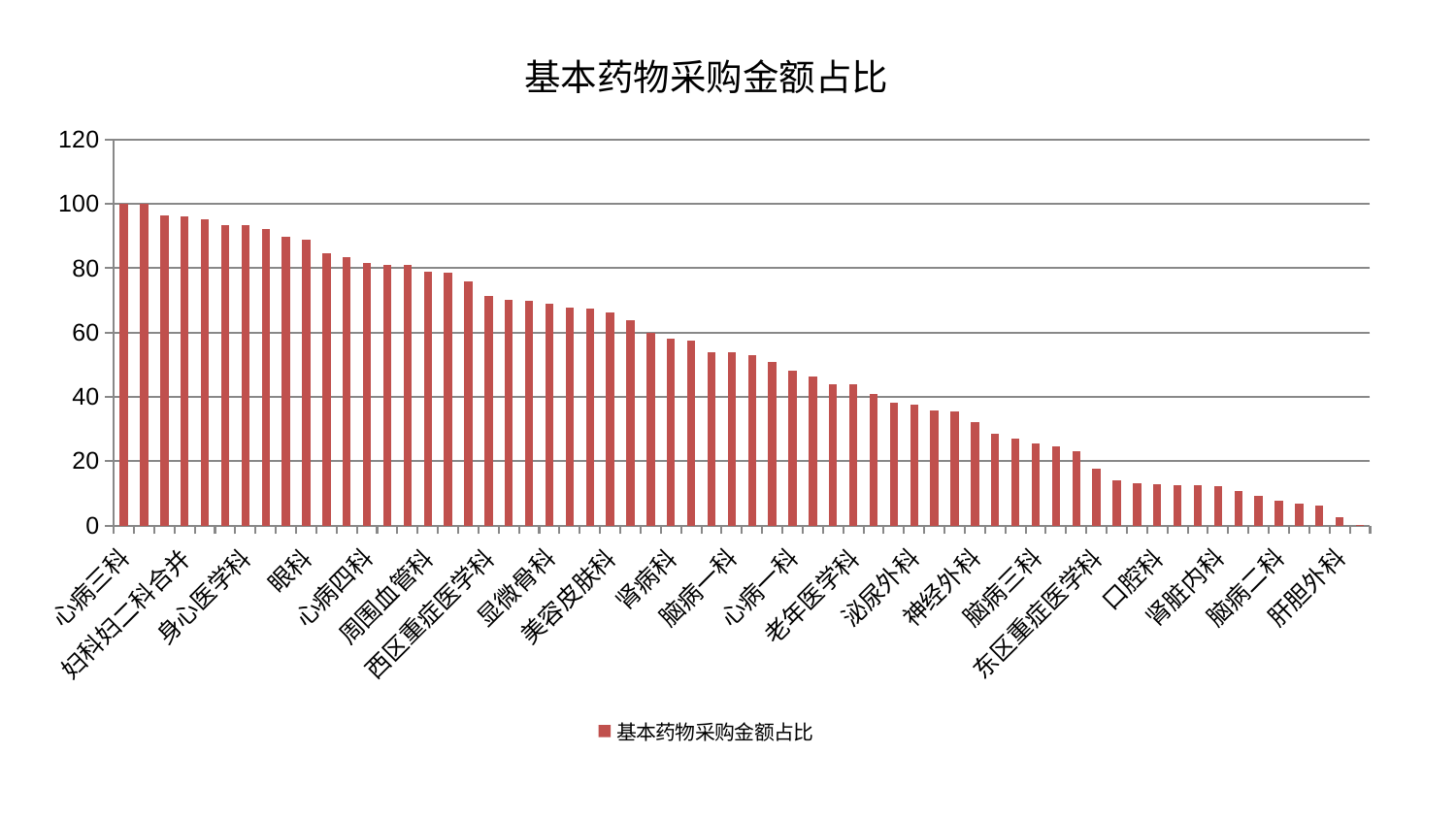

### Chart: 基本药物采购金额占比

| Category | 基本药物采购金额占比 |
|---|---|
| 心病三科 | 100.0 |
| 推拿科 | 99.90140534874512 |
| 重症医学科 | 96.38881548208133 |
| 妇科妇二科合并 | 96.24328319060196 |
| 中医外治中心 | 95.31632656869377 |
| 针灸科 | 93.43829454396456 |
| 身心医学科 | 93.31020963744753 |
| 医院 | 92.18041311920885 |
| 心血管内科 | 89.92697649253873 |
| 眼科 | 88.86028715276169 |
| 小儿推拿科 | 84.65317343730374 |
| 肿瘤内科 | 83.38296770727244 |
| 心病四科 | 81.57713676172209 |
| 儿科 | 81.04078960566275 |
| 脾胃病科 | 80.96155613639935 |
| 周围血管科 | 78.94219533428777 |
| 微创骨科 | 78.77530025167935 |
| 关节骨科 | 75.9682512581298 |
| 西区重症医学科 | 71.29017039330185 |
| 妇科 | 70.24721190548144 |
| 风湿病科 | 69.92607644671054 |
| 显微骨科 | 69.09107395169035 |
| 骨科 | 67.83145474971263 |
| 妇二科 | 67.51117286571031 |
| 美容皮肤科 | 66.12883717246228 |
| 治未病中心 | 63.81750899325598 |
| 胸外科 | 59.83484349883854 |
| 肾病科 | 58.215198684824806 |
| 中医经典科 | 57.40097539709928 |
| 脊柱骨科 | 53.958869894859234 |
| 脑病一科 | 53.80341908210714 |
| 消化内科 | 52.8719707014993 |
| 心病二科 | 50.80106993472053 |
| 心病一科 | 48.179794330198206 |
| 皮肤科 | 46.23773519154262 |
| 产科 | 43.91557867750635 |
| 老年医学科 | 43.77236779467526 |
| 运动损伤骨科 | 40.82957050668606 |
| 血液科 | 38.22822302622065 |
| 泌尿外科 | 37.43754230225031 |
| 内分泌科 | 35.65282764827566 |
| 康复科 | 35.389423774559454 |
| 神经外科 | 32.18096253576117 |
| 呼吸内科 | 28.58152383809085 |
| 综合内科 | 27.134064369861527 |
| 脑病三科 | 25.62457883138906 |
| 东区肾病科 | 24.657291837918002 |
| 男科 | 23.189160073644167 |
| 东区重症医学科 | 17.67777535135147 |
| 乳腺甲状腺外科 | 14.035183122439522 |
| 脾胃科消化科合并 | 13.169037010533547 |
| 口腔科 | 12.753268026886733 |
| 肝病科 | 12.62578109215674 |
| 耳鼻喉科 | 12.439518332090246 |
| 肾脏内科 | 12.174913628850812 |
| 神经内科 | 10.584976583728087 |
| 创伤骨科 | 9.197982828277969 |
| 脑病二科 | 7.586389638740425 |
| 肛肠科 | 6.666078932221957 |
| 普通外科 | 6.290578225433857 |
| 肝胆外科 | 2.509168036783518 |
| 小儿骨科 | 0.09196860213340624 |
169